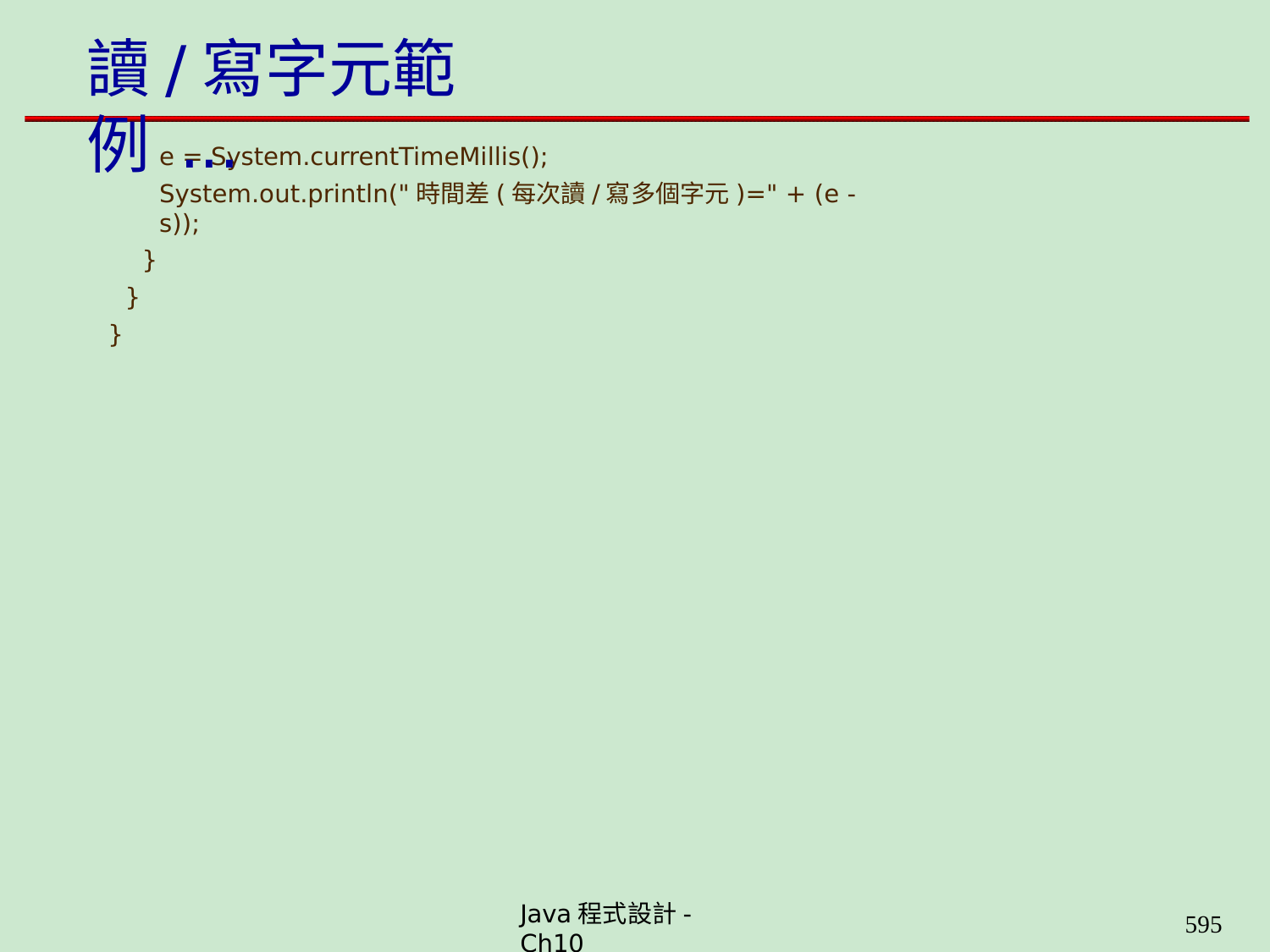

# 讀/寫字元範例 ...
e = System.currentTimeMillis();
System.out.println("時間差(每次讀/寫多個字元)=" + (e - s));
}
}
}
Java程式設計-Ch10
595